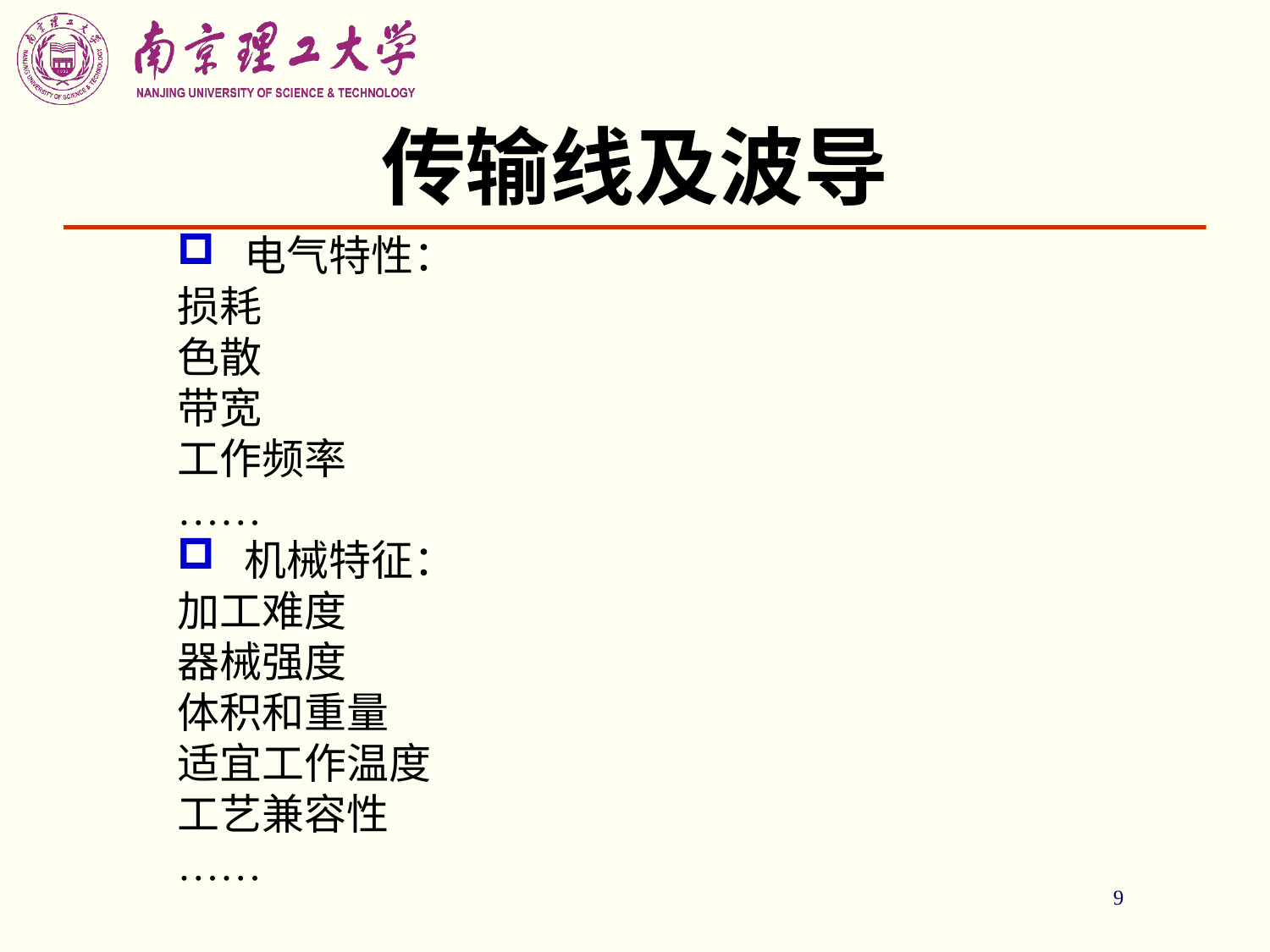

# 传输线及波导
 电气特性：
损耗
色散
带宽
工作频率
……
 机械特征：
加工难度
器械强度
体积和重量
适宜工作温度
工艺兼容性
……